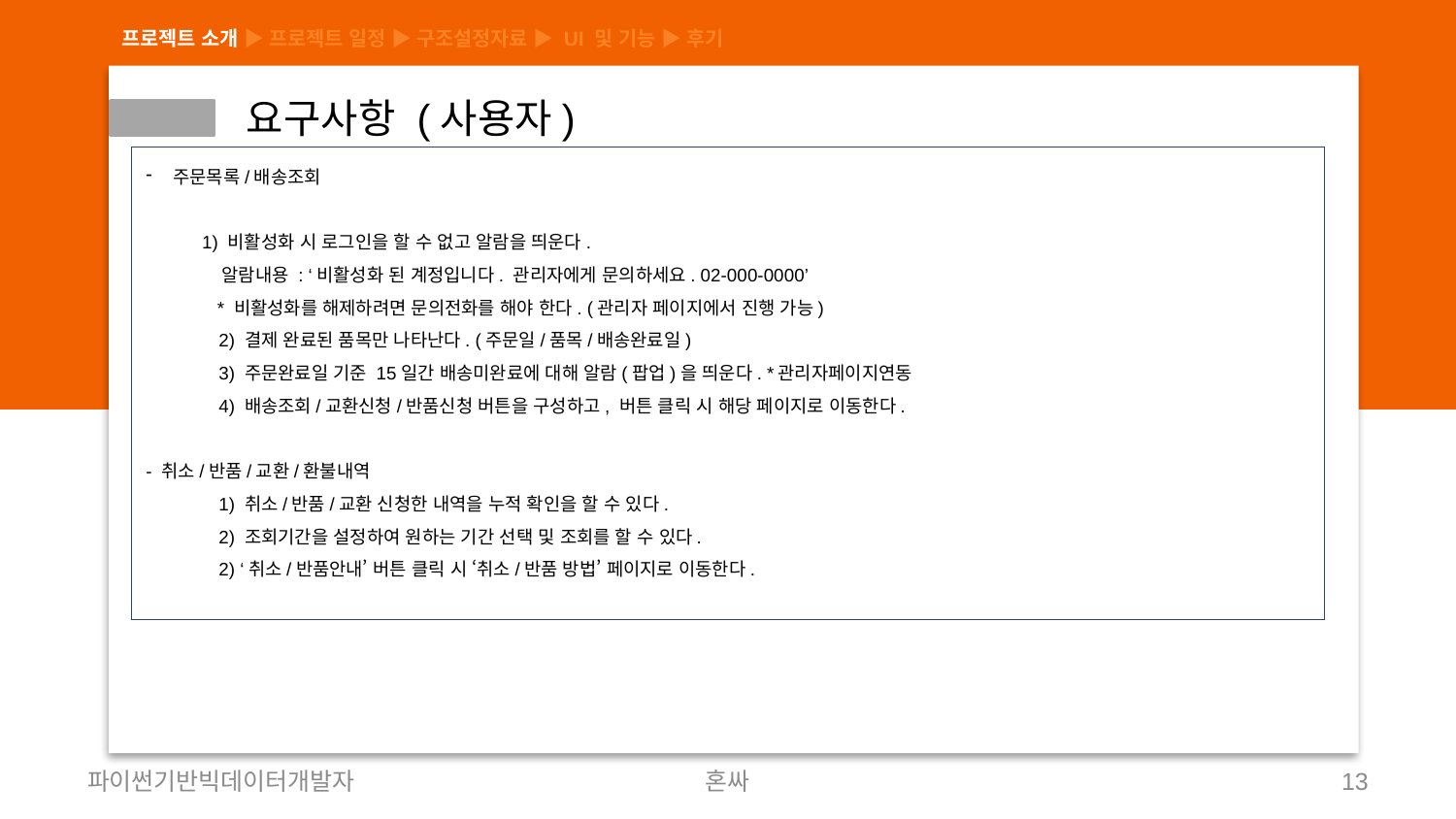

프로젝트 소개 ▶ 프로젝트 일정 ▶ 구조설정자료 ▶ UI 및 기능 ▶ 후기

 요구사항 (사용자)

주문목록/배송조회

           1) 비활성화 시 로그인을 할 수 없고 알람을 띄운다.
              알람내용 : ‘비활성화 된 계정입니다. 관리자에게 문의하세요. 02-000-0000’
              * 비활성화를 해제하려면 문의전화를 해야 한다. (관리자 페이지에서 진행 가능)
2) 결제 완료된 품목만 나타난다. (주문일/품목/배송완료일)
3) 주문완료일 기준 15일간 배송미완료에 대해 알람(팝업)을 띄운다. *관리자페이지연동
4) 배송조회/교환신청/반품신청 버튼을 구성하고, 버튼 클릭 시 해당 페이지로 이동한다.

- 취소/반품/교환/환불내역
1) 취소/반품/교환 신청한 내역을 누적 확인을 할 수 있다.
2) 조회기간을 설정하여 원하는 기간 선택 및 조회를 할 수 있다.
2) ‘취소/반품안내’ 버튼 클릭 시 ‘취소/반품 방법’ 페이지로 이동한다.

파이썬기반빅데이터개발자
혼싸
13